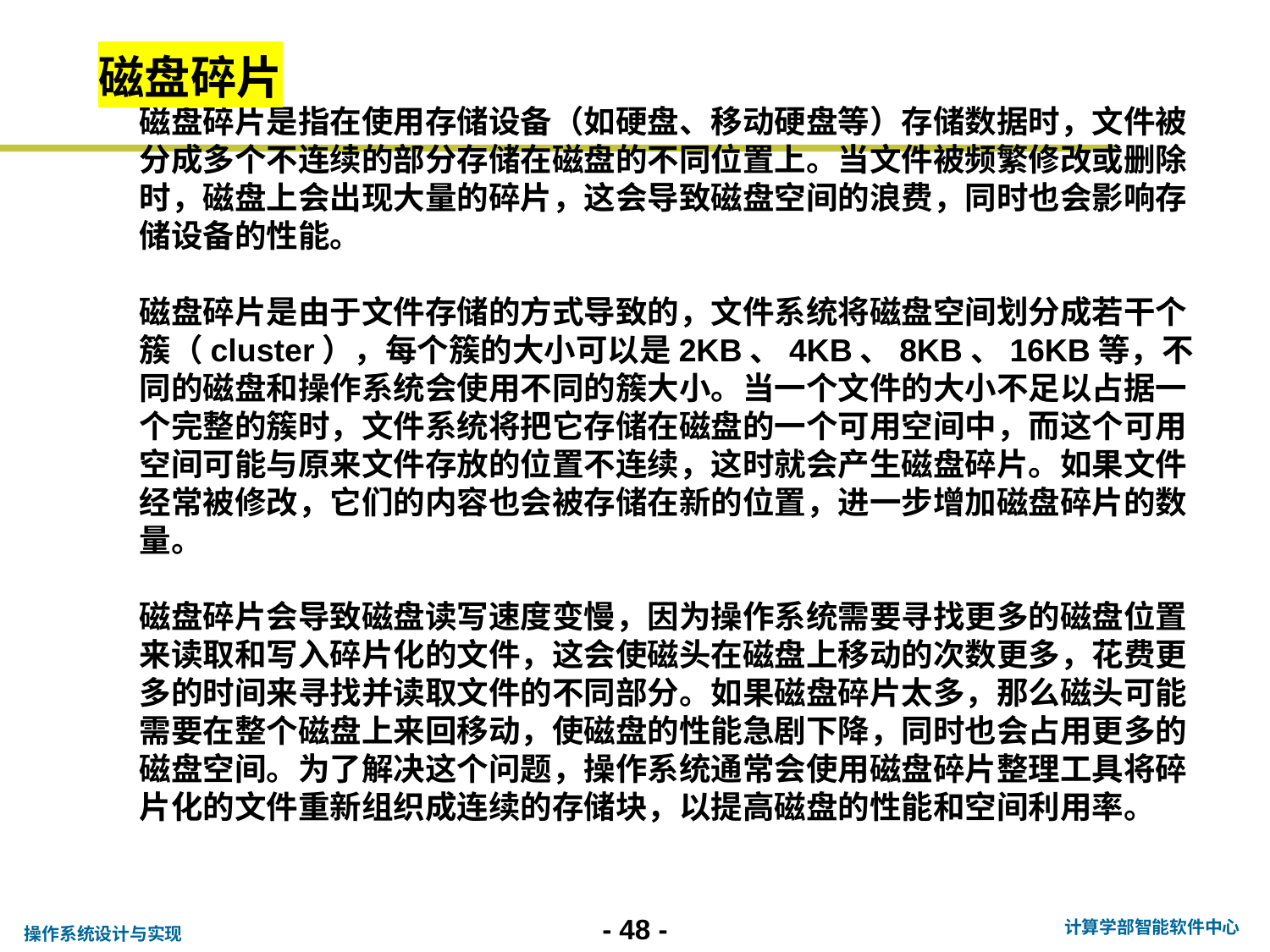

磁盘碎片
磁盘碎片是指在使用存储设备（如硬盘、移动硬盘等）存储数据时，文件被分成多个不连续的部分存储在磁盘的不同位置上。当文件被频繁修改或删除时，磁盘上会出现大量的碎片，这会导致磁盘空间的浪费，同时也会影响存储设备的性能。

磁盘碎片是由于文件存储的方式导致的，文件系统将磁盘空间划分成若干个簇（cluster），每个簇的大小可以是2KB、4KB、8KB、16KB等，不同的磁盘和操作系统会使用不同的簇大小。当一个文件的大小不足以占据一个完整的簇时，文件系统将把它存储在磁盘的一个可用空间中，而这个可用空间可能与原来文件存放的位置不连续，这时就会产生磁盘碎片。如果文件经常被修改，它们的内容也会被存储在新的位置，进一步增加磁盘碎片的数量。

磁盘碎片会导致磁盘读写速度变慢，因为操作系统需要寻找更多的磁盘位置来读取和写入碎片化的文件，这会使磁头在磁盘上移动的次数更多，花费更多的时间来寻找并读取文件的不同部分。如果磁盘碎片太多，那么磁头可能需要在整个磁盘上来回移动，使磁盘的性能急剧下降，同时也会占用更多的磁盘空间。为了解决这个问题，操作系统通常会使用磁盘碎片整理工具将碎片化的文件重新组织成连续的存储块，以提高磁盘的性能和空间利用率。